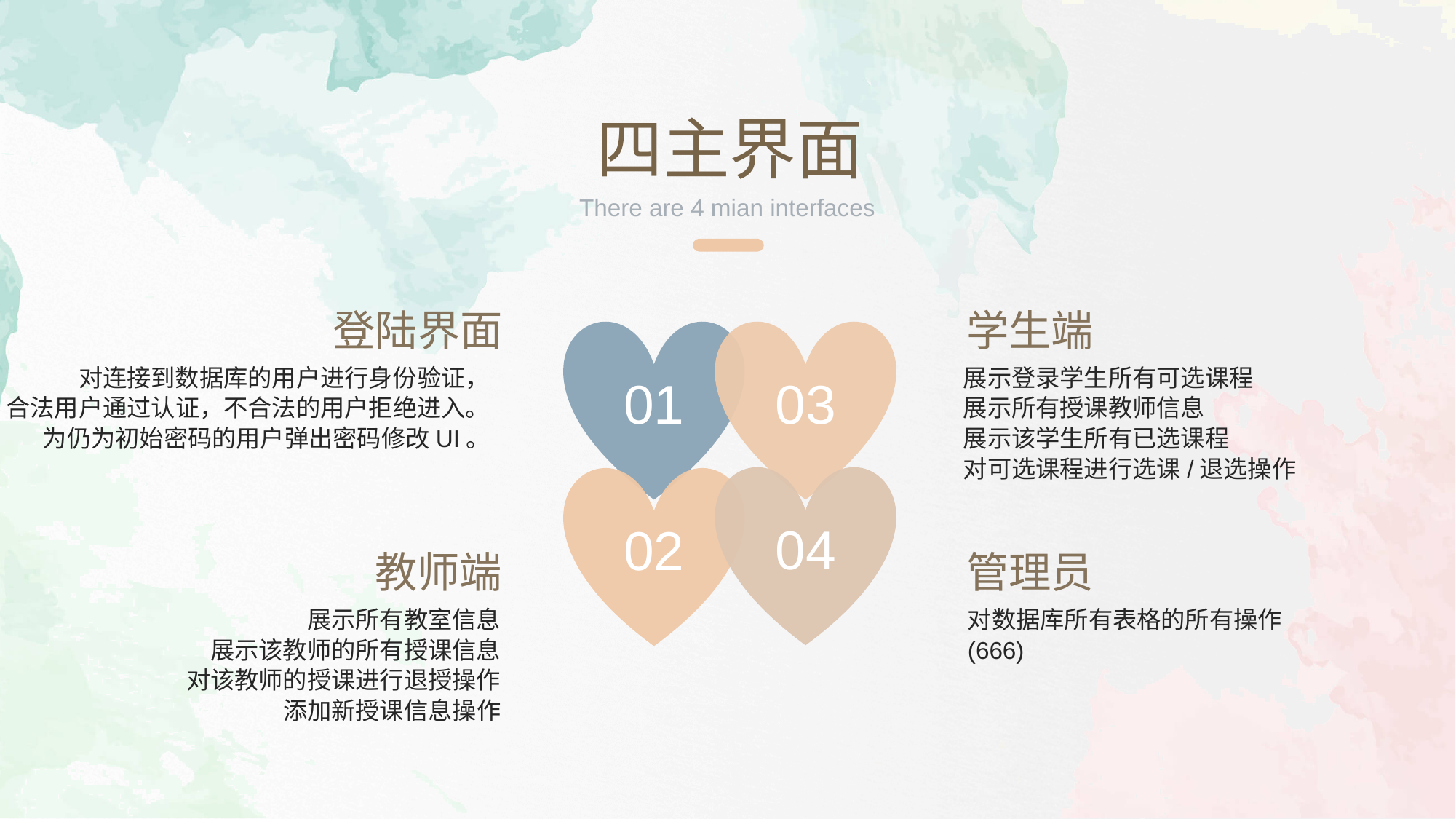

四主界面
There are 4 mian interfaces

登陆界面
学生端
01
03
对连接到数据库的用户进行身份验证，
合法用户通过认证，不合法的用户拒绝进入。
为仍为初始密码的用户弹出密码修改UI。
展示登录学生所有可选课程
展示所有授课教师信息
展示该学生所有已选课程
对可选课程进行选课/退选操作
04
02
教师端
管理员
展示所有教室信息
展示该教师的所有授课信息
对该教师的授课进行退授操作
添加新授课信息操作

对数据库所有表格的所有操作
(666)